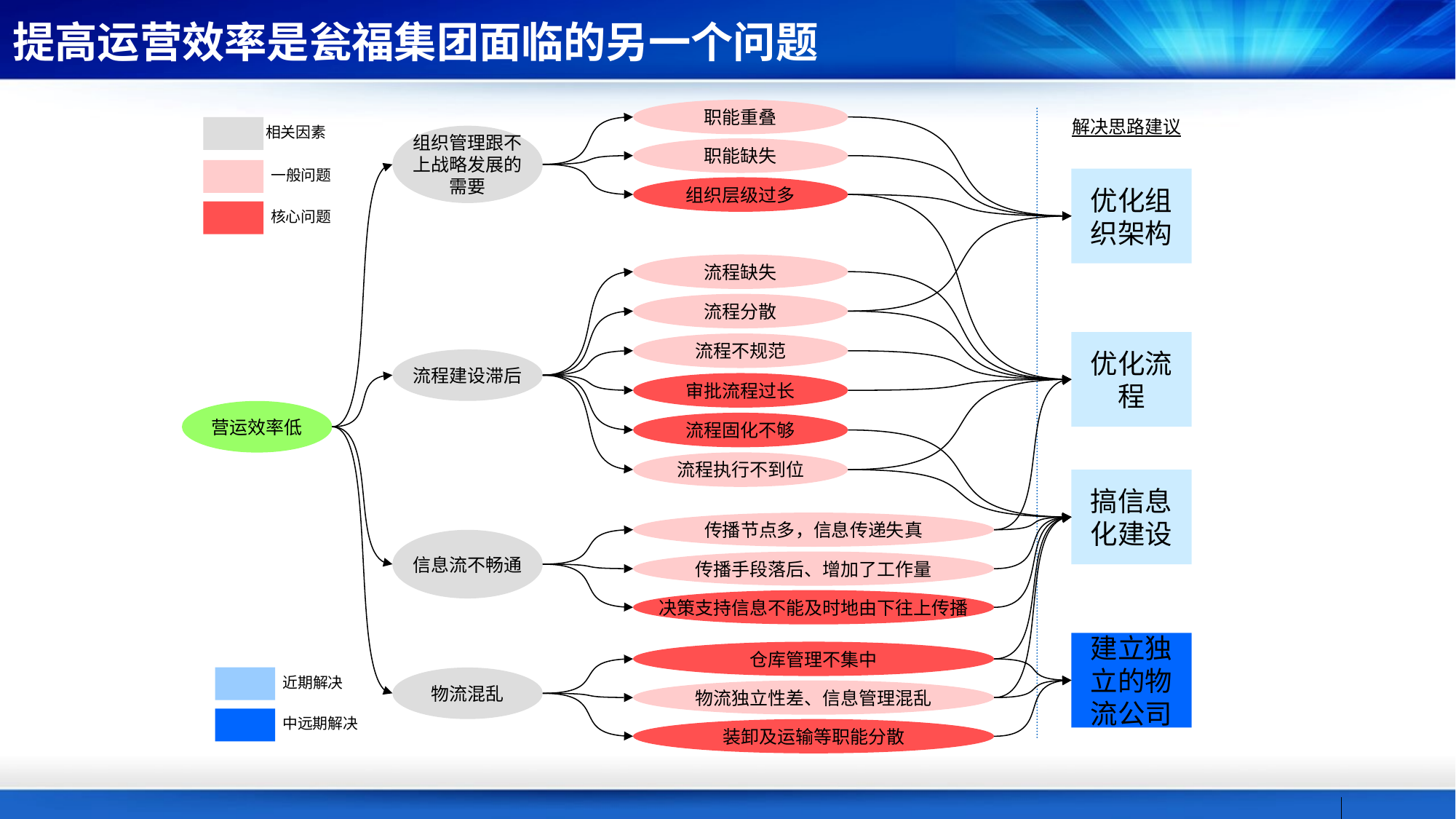

提高运营效率是瓮福集团面临的另一个问题
职能重叠

解决思路建议

相关因素
组织管理跟不
上战略发展的
需要
职能缺失

一般问题
优化组织架构
组织层级过多

核心问题
流程缺失
流程分散
优化流程
流程不规范
流程建设滞后
审批流程过长
流程固化不够
流程执行不到位
搞信息化建设
传播节点多，信息传递失真
信息流不畅通
传播手段落后、增加了工作量
决策支持信息不能及时地由下往上传播
建立独立的物流公司
仓库管理不集中

物流混乱
近期解决
物流独立性差、信息管理混乱

中远期解决
装卸及运输等职能分散
营运效率低